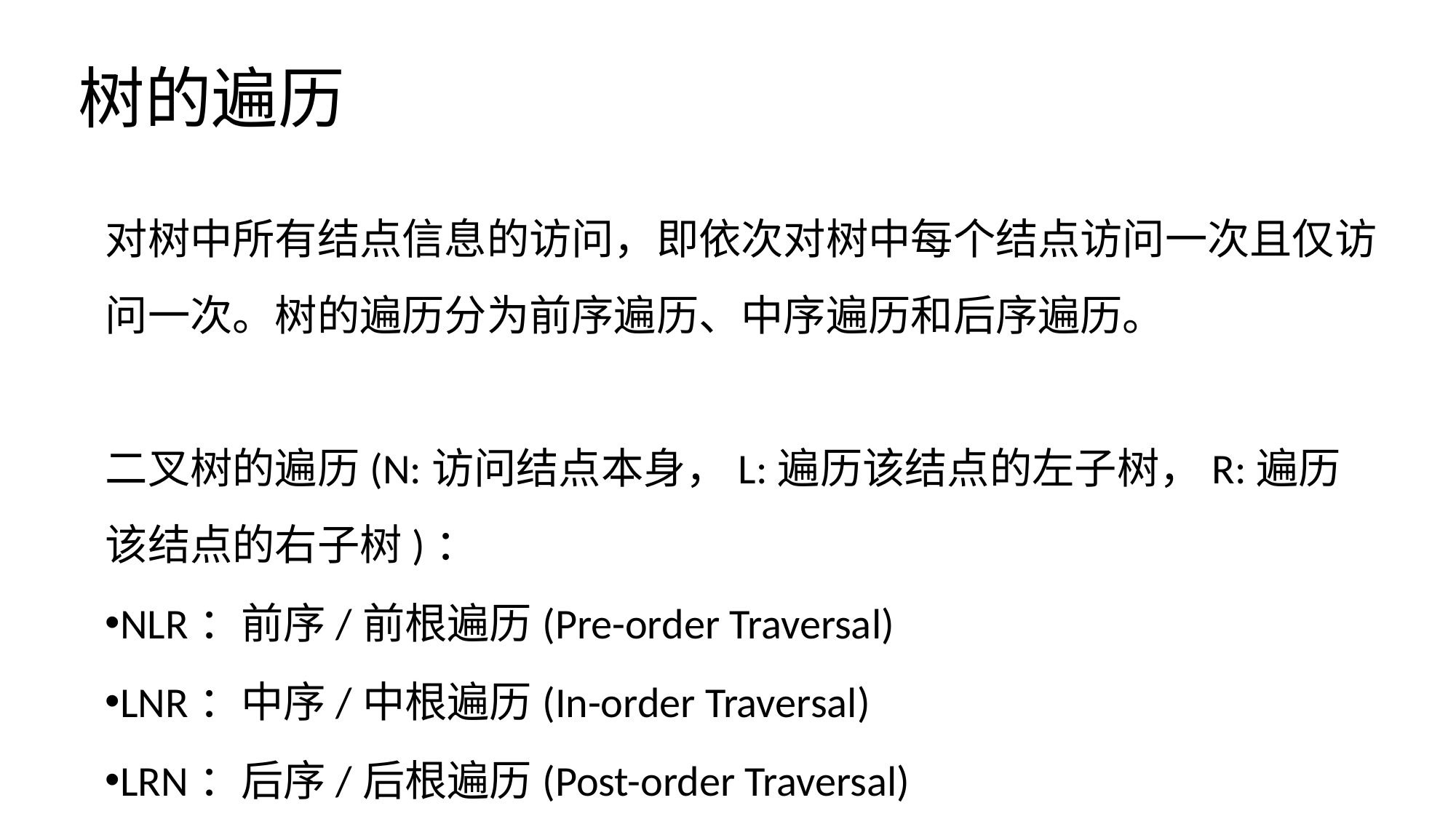

# 树的遍历
对树中所有结点信息的访问，即依次对树中每个结点访问一次且仅访问一次。树的遍历分为前序遍历、中序遍历和后序遍历。

二叉树的遍历(N:访问结点本身，L:遍历该结点的左子树，R:遍历该结点的右子树)：
NLR：前序/前根遍历(Pre-order Traversal)
LNR：中序/中根遍历(In-order Traversal)
LRN：后序/后根遍历(Post-order Traversal)